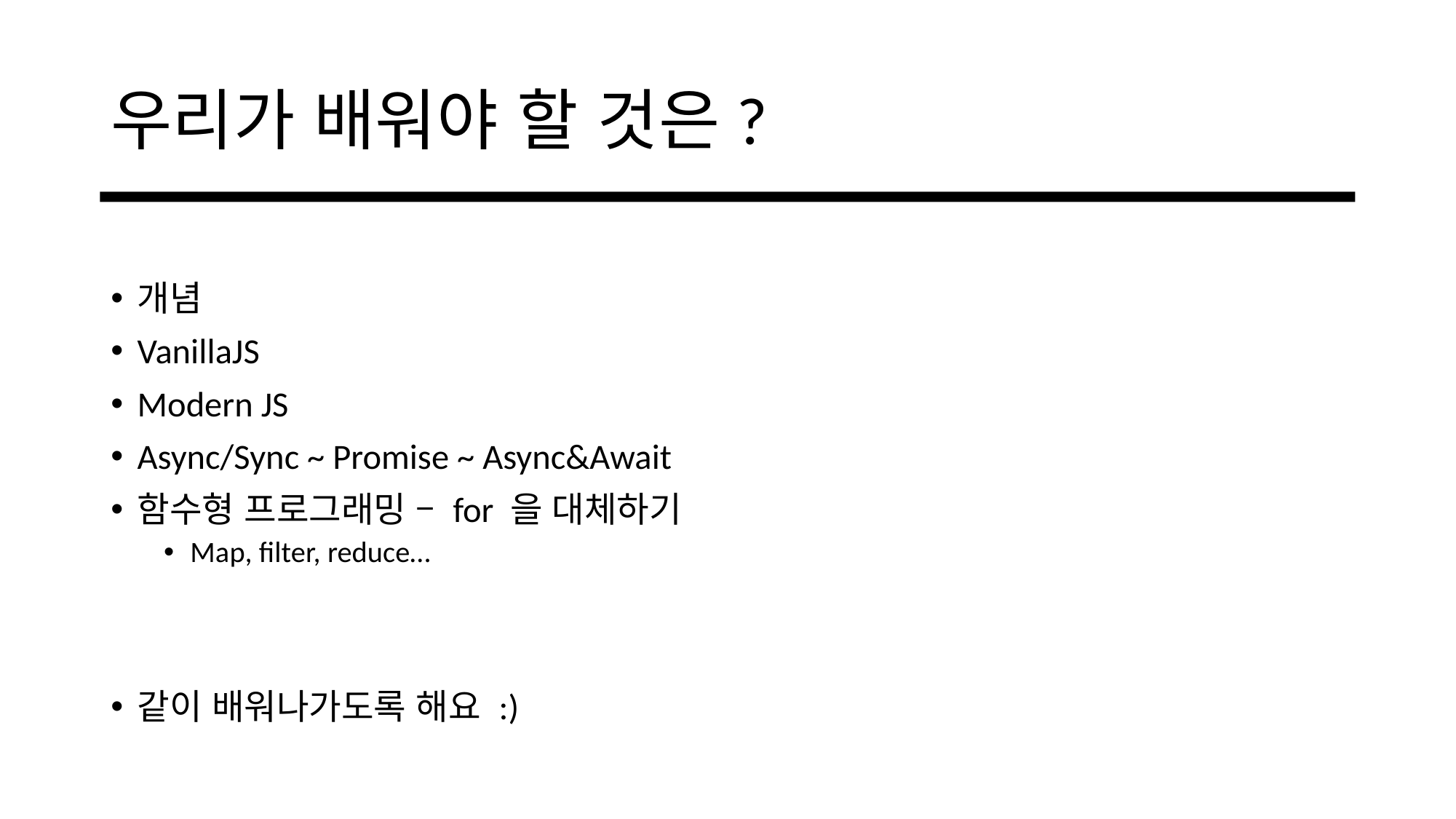

# 우리가 배워야 할 것은?

개념
VanillaJS
Modern JS
Async/Sync ~ Promise ~ Async&Await
함수형 프로그래밍 – for 을 대체하기
Map, filter, reduce…

같이 배워나가도록 해요 :)